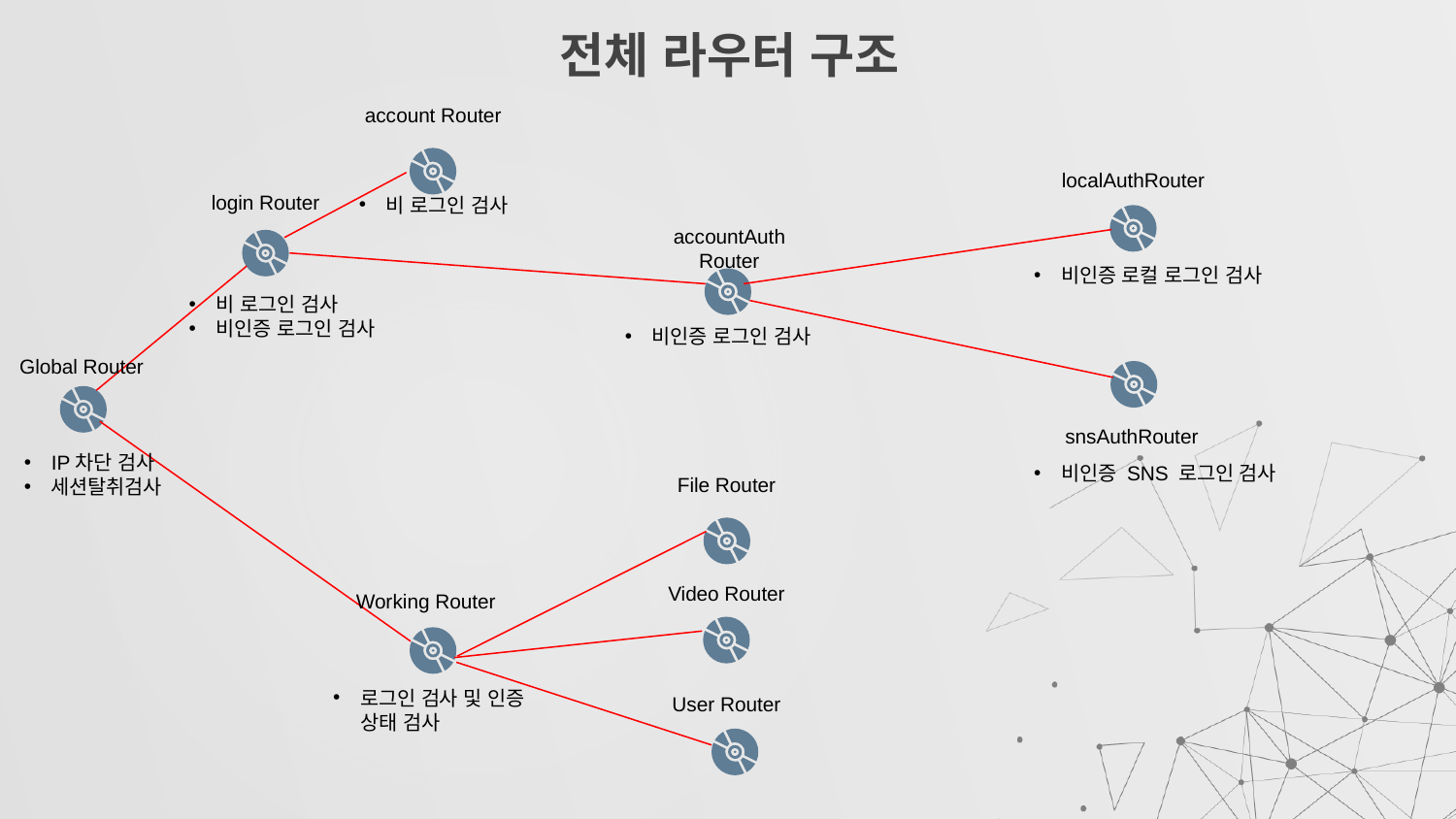

# 전체 라우터 구조
account Router

localAuthRouter
login Router
비 로그인 검사

accountAuth Router

비인증 로컬 로그인 검사

비 로그인 검사
비인증 로그인 검사
비인증 로그인 검사
Global Router

snsAuthRouter
IP차단 검사
세션탈취검사
비인증 SNS 로그인 검사
File Router

Video Router
Working Router

로그인 검사 및 인증 상태 검사
User Router